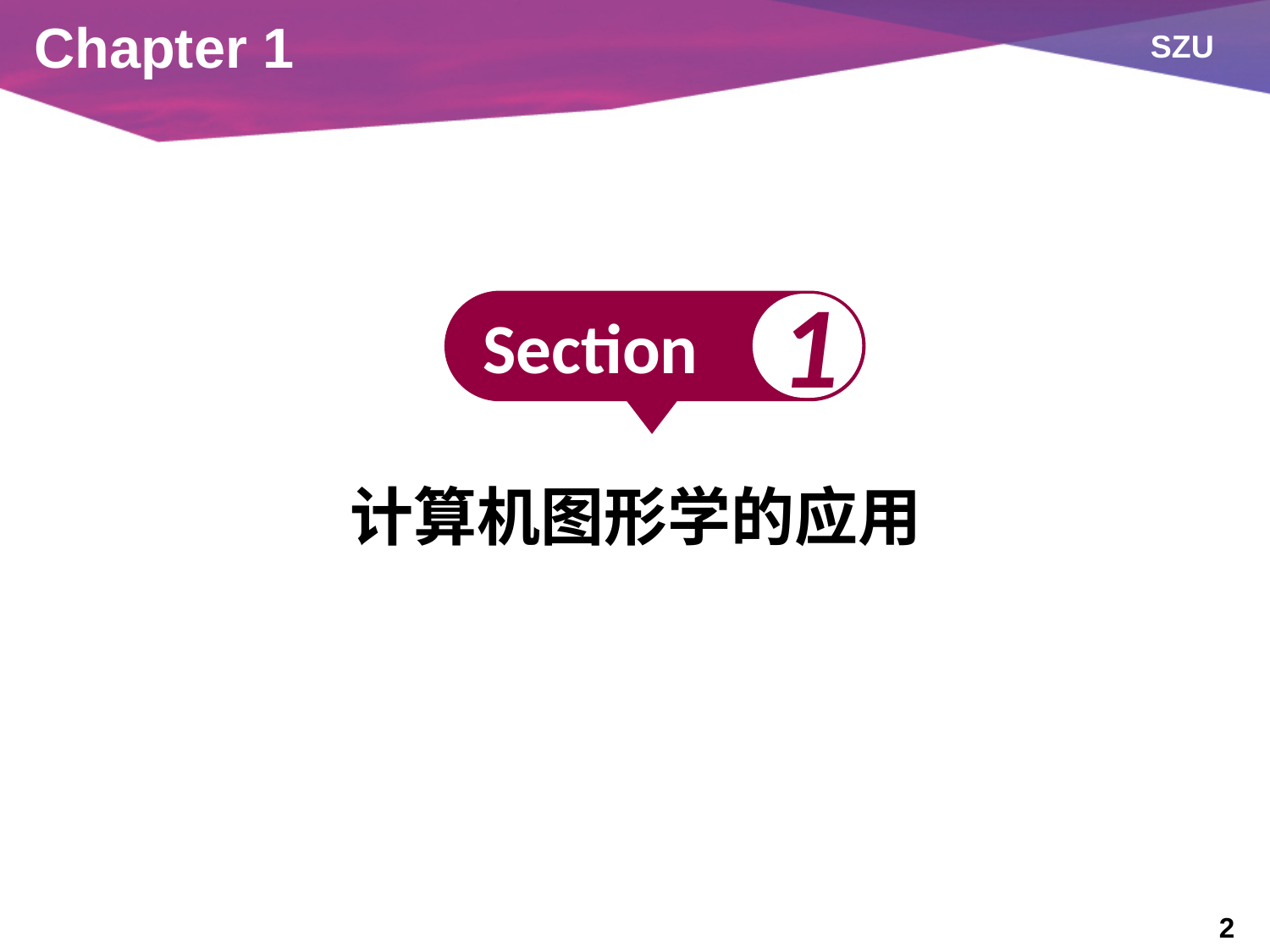

# Chapter 1
1

Section

计算机图形学的应用
2